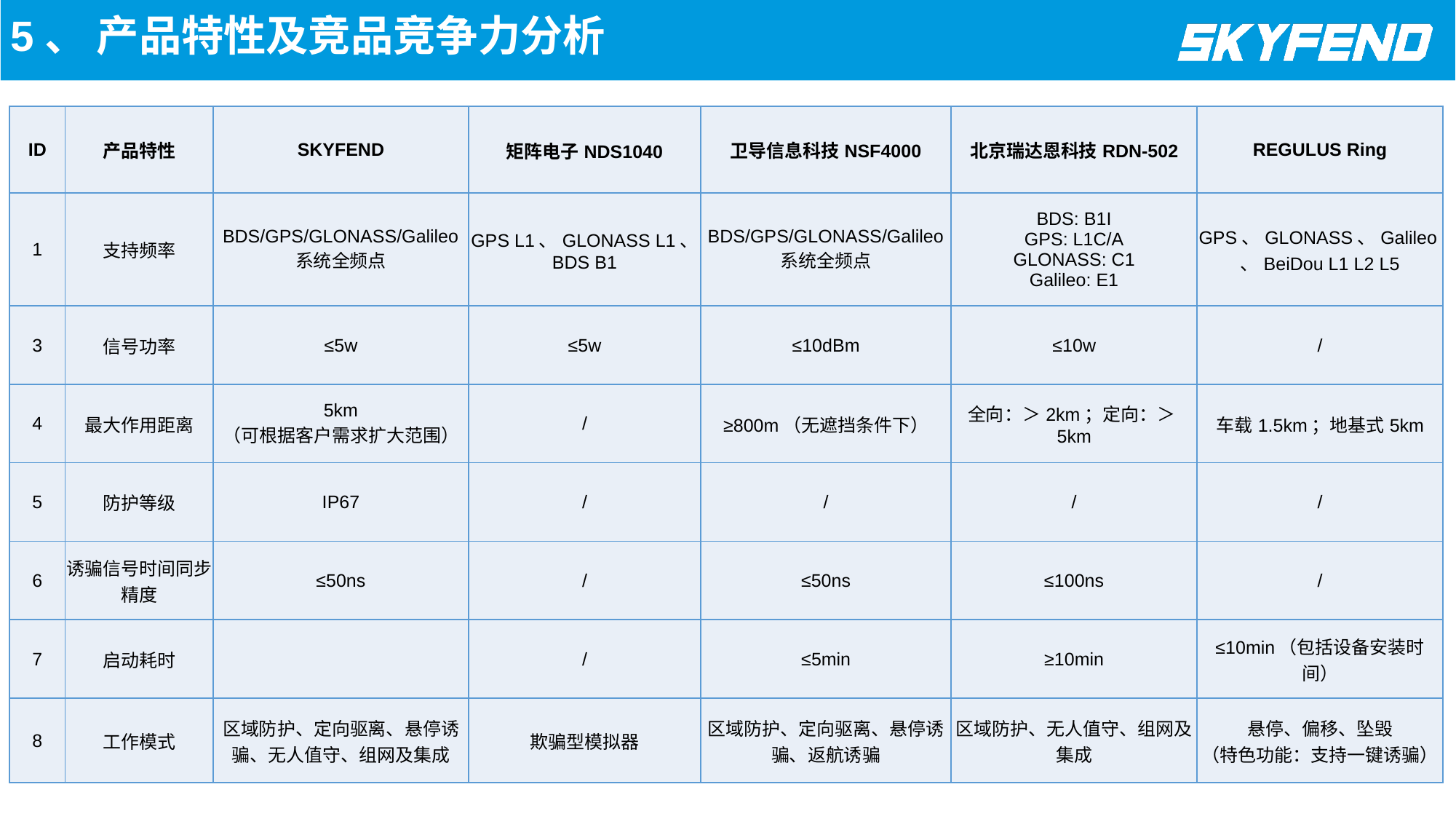

5、 产品特性及竞品竞争力分析
| ID | 产品特性 | SKYFEND | 矩阵电子NDS1040 | 卫导信息科技NSF4000 | 北京瑞达恩科技RDN-502 | REGULUS Ring |
| --- | --- | --- | --- | --- | --- | --- |
| 1 | 支持频率 | BDS/GPS/GLONASS/Galileo 系统全频点 | GPS L1、GLONASS L1、 BDS B1 | BDS/GPS/GLONASS/Galileo 系统全频点 | BDS: B1I GPS: L1C/A GLONASS: C1 Galileo: E1 | GPS、GLONASS、Galileo、BeiDou L1 L2 L5 |
| 3 | 信号功率 | ≤5w | ≤5w | ≤10dBm | ≤10w | / |
| 4 | 最大作用距离 | 5km （可根据客户需求扩大范围） | / | ≥800m（无遮挡条件下） | 全向：＞2km；定向：＞5km | 车载1.5km；地基式5km |
| 5 | 防护等级 | IP67 | / | / | / | / |
| 6 | 诱骗信号时间同步精度 | ≤50ns | / | ≤50ns | ≤100ns | / |
| 7 | 启动耗时 |  | / | ≤5min | ≥10min | ≤10min（包括设备安装时间） |
| 8 | 工作模式 | 区域防护、定向驱离、悬停诱骗、无人值守、组网及集成 | 欺骗型模拟器 | 区域防护、定向驱离、悬停诱骗、返航诱骗 | 区域防护、无人值守、组网及集成 | 悬停、偏移、坠毁 （特色功能：支持一键诱骗） |